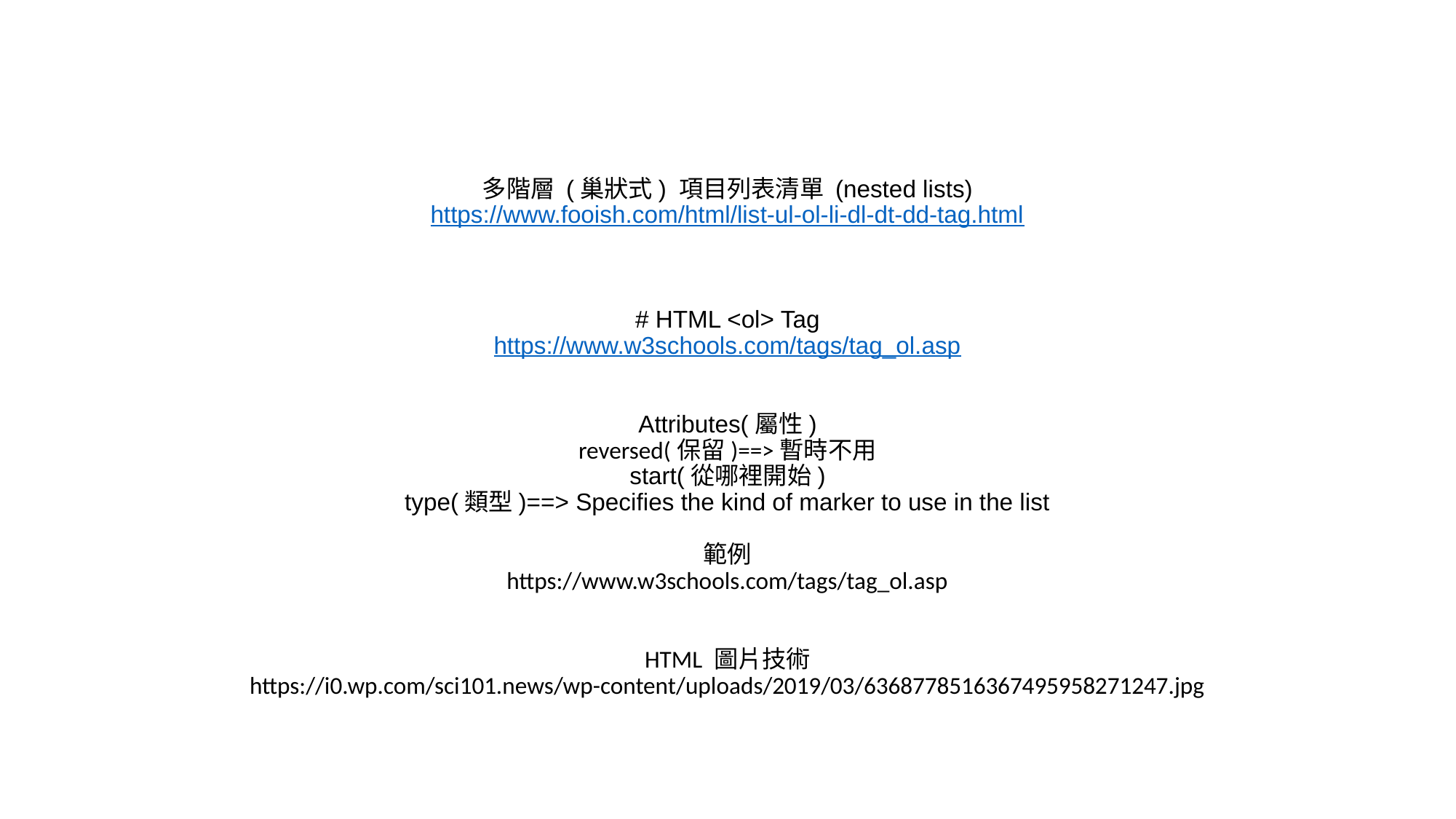

# 多階層 (巢狀式) 項目列表清單 (nested lists) https://www.fooish.com/html/list-ul-ol-li-dl-dt-dd-tag.html # HTML <ol> Tag https://www.w3schools.com/tags/tag_ol.asp Attributes(屬性) reversed(保留)==>暫時不用 start(從哪裡開始) type(類型)==> Specifies the kind of marker to use in the list 範例 https://www.w3schools.com/tags/tag_ol.asp HTML 圖片技術 https://i0.wp.com/sci101.news/wp-content/uploads/2019/03/6368778516367495958271247.jpg